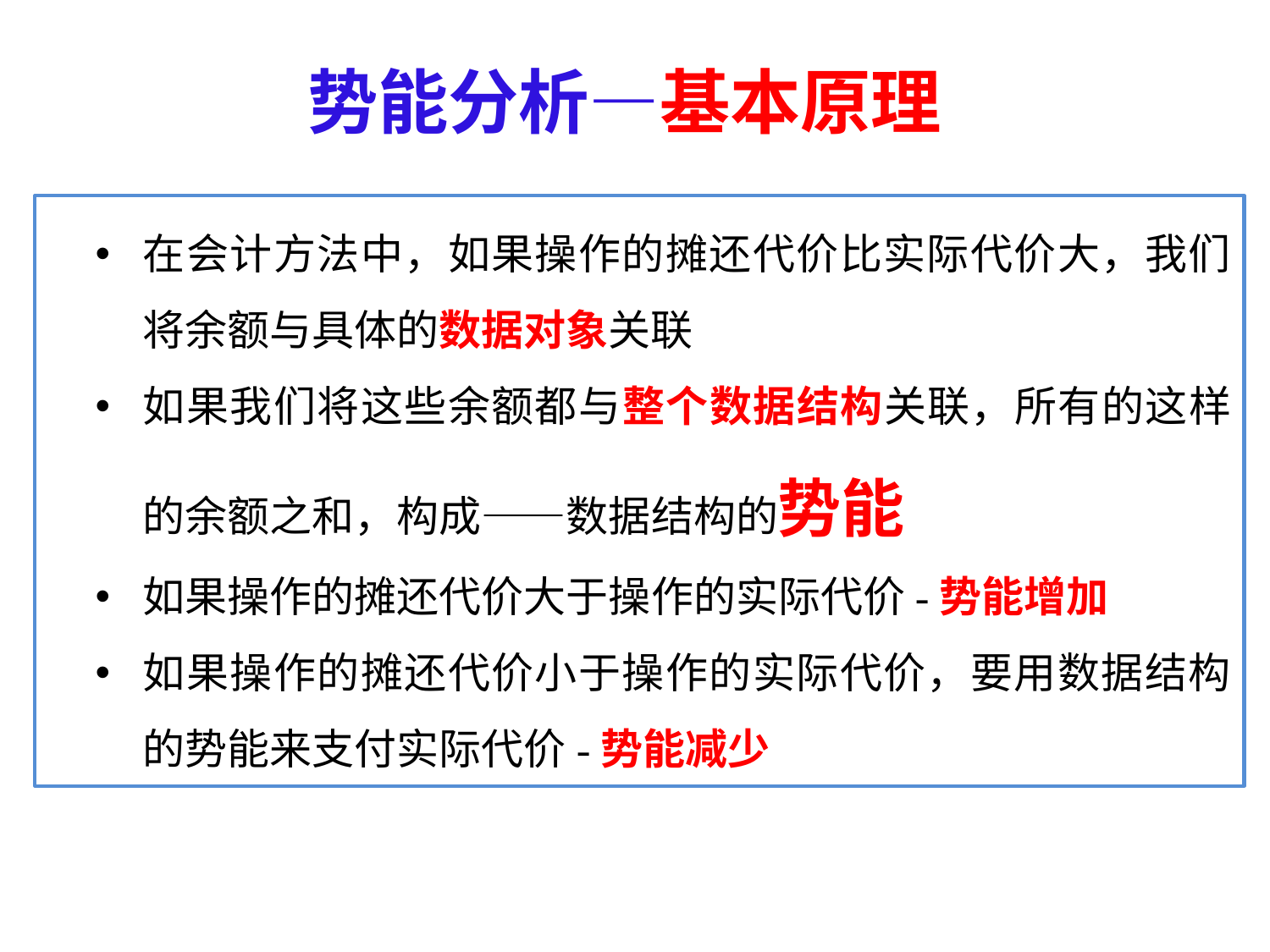

# 势能分析—基本原理
在会计方法中，如果操作的摊还代价比实际代价大，我们将余额与具体的数据对象关联
如果我们将这些余额都与整个数据结构关联，所有的这样的余额之和，构成——数据结构的势能
如果操作的摊还代价大于操作的实际代价-势能增加
如果操作的摊还代价小于操作的实际代价，要用数据结构的势能来支付实际代价-势能减少